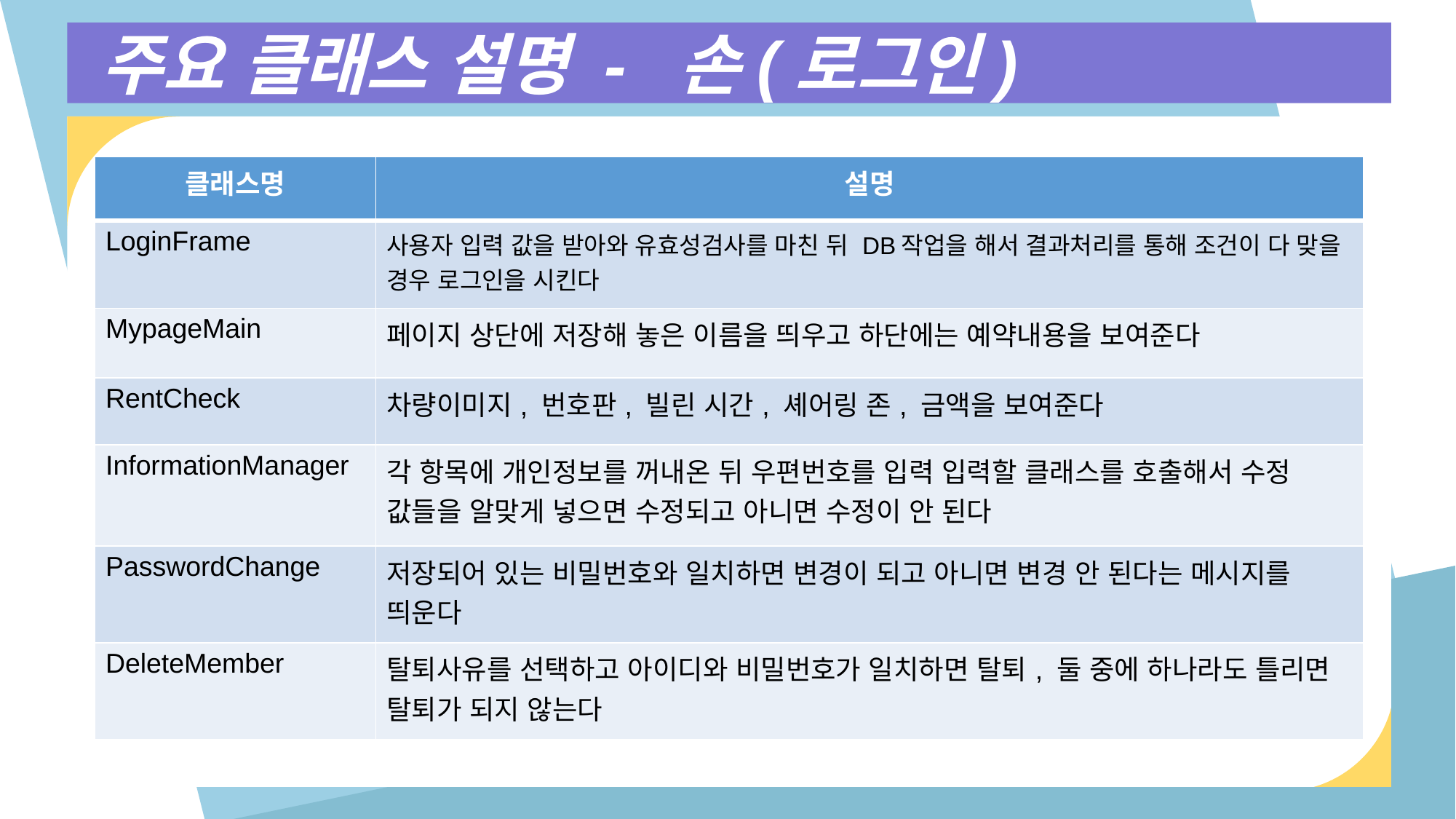

주요 클래스 설명 -  손(로그인)

| 클래스명 | 설명 |
| --- | --- |
| LoginFrame | 사용자 입력 값을 받아와 유효성검사를 마친 뒤 DB작업을 해서 결과처리를 통해 조건이 다 맞을 경우 로그인을 시킨다 |
| MypageMain | 페이지 상단에 저장해 놓은 이름을 띄우고 하단에는 예약내용을 보여준다 |
| RentCheck | 차량이미지, 번호판, 빌린 시간, 셰어링 존, 금액을 보여준다 |
| InformationManager | 각 항목에 개인정보를 꺼내온 뒤 우편번호를 입력 입력할 클래스를 호출해서 수정 값들을 알맞게 넣으면 수정되고 아니면 수정이 안 된다 |
| PasswordChange | 저장되어 있는 비밀번호와 일치하면 변경이 되고 아니면 변경 안 된다는 메시지를 띄운다 |
| DeleteMember | 탈퇴사유를 선택하고 아이디와 비밀번호가 일치하면 탈퇴, 둘 중에 하나라도 틀리면 탈퇴가 되지 않는다 |